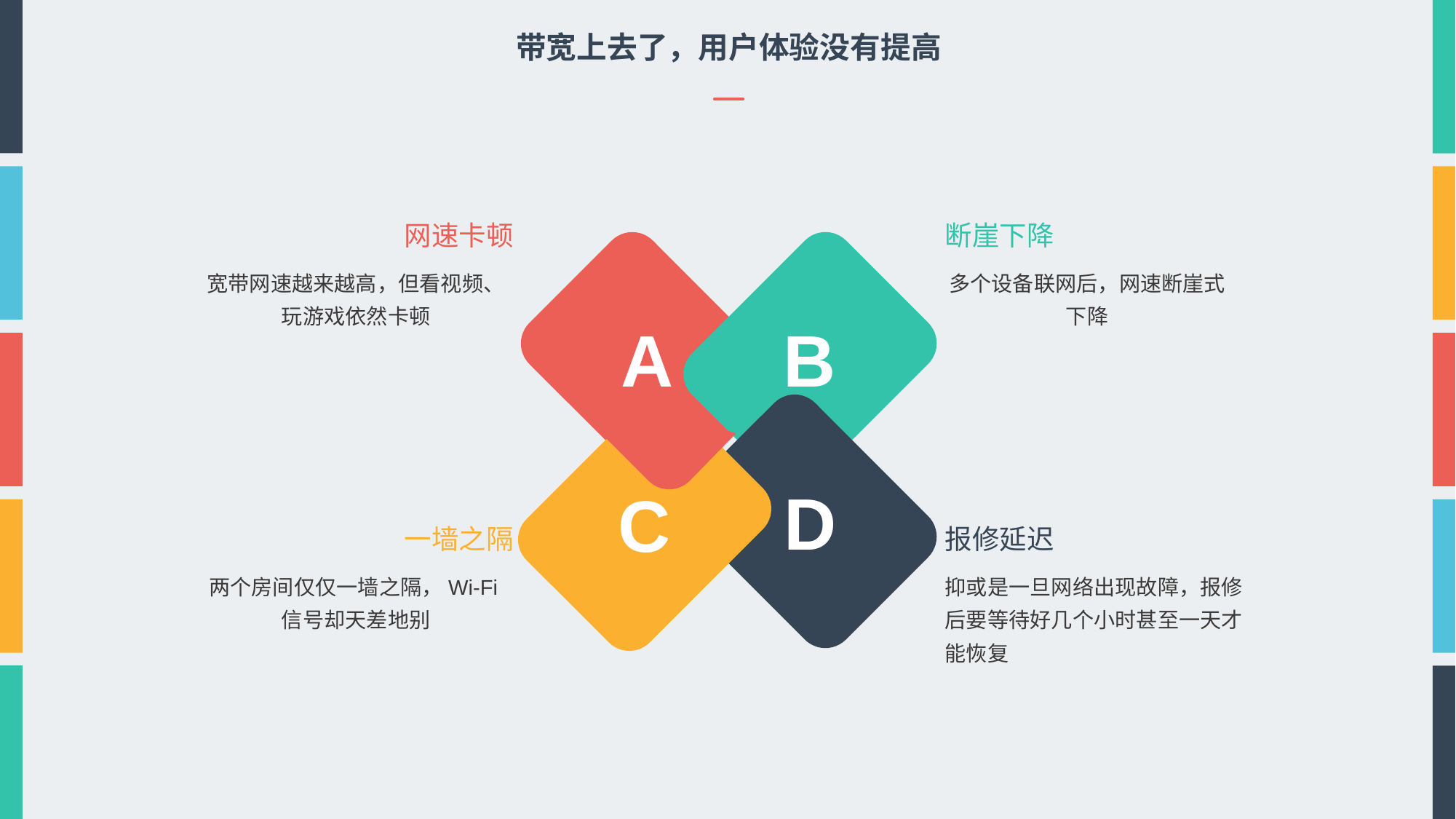

带宽上去了，用户体验没有提高

网速卡顿
断崖下降

宽带网速越来越高，但看视频、玩游戏依然卡顿
多个设备联网后，网速断崖式下降

A
B

D
C

一墙之隔
报修延迟
两个房间仅仅一墙之隔，Wi-Fi信号却天差地别
抑或是一旦网络出现故障，报修后要等待好几个小时甚至一天才能恢复